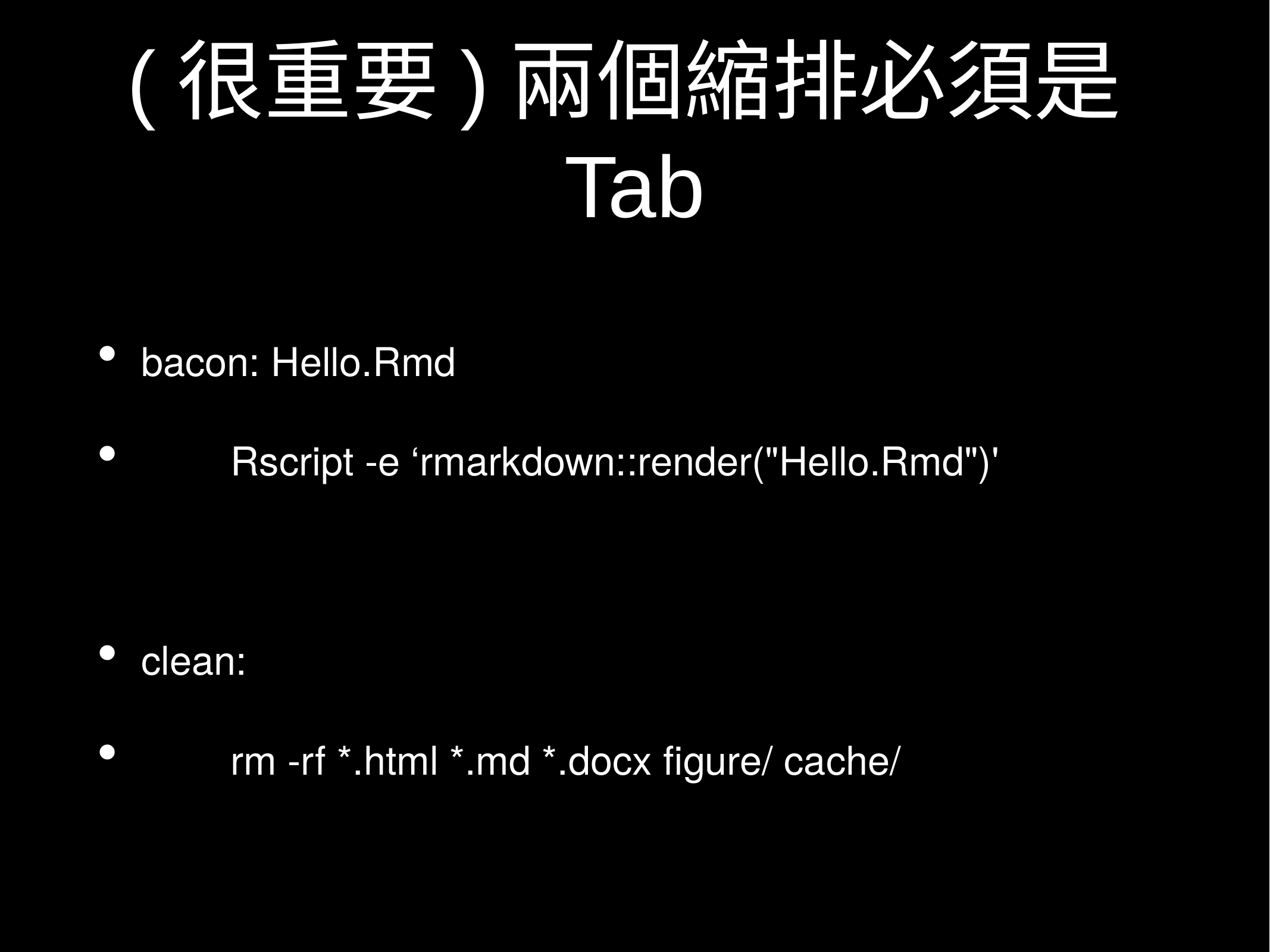

# (很重要)兩個縮排必須是Tab
bacon: Hello.Rmd
	Rscript -e ‘rmarkdown::render("Hello.Rmd")'

clean:
	rm -rf *.html *.md *.docx figure/ cache/